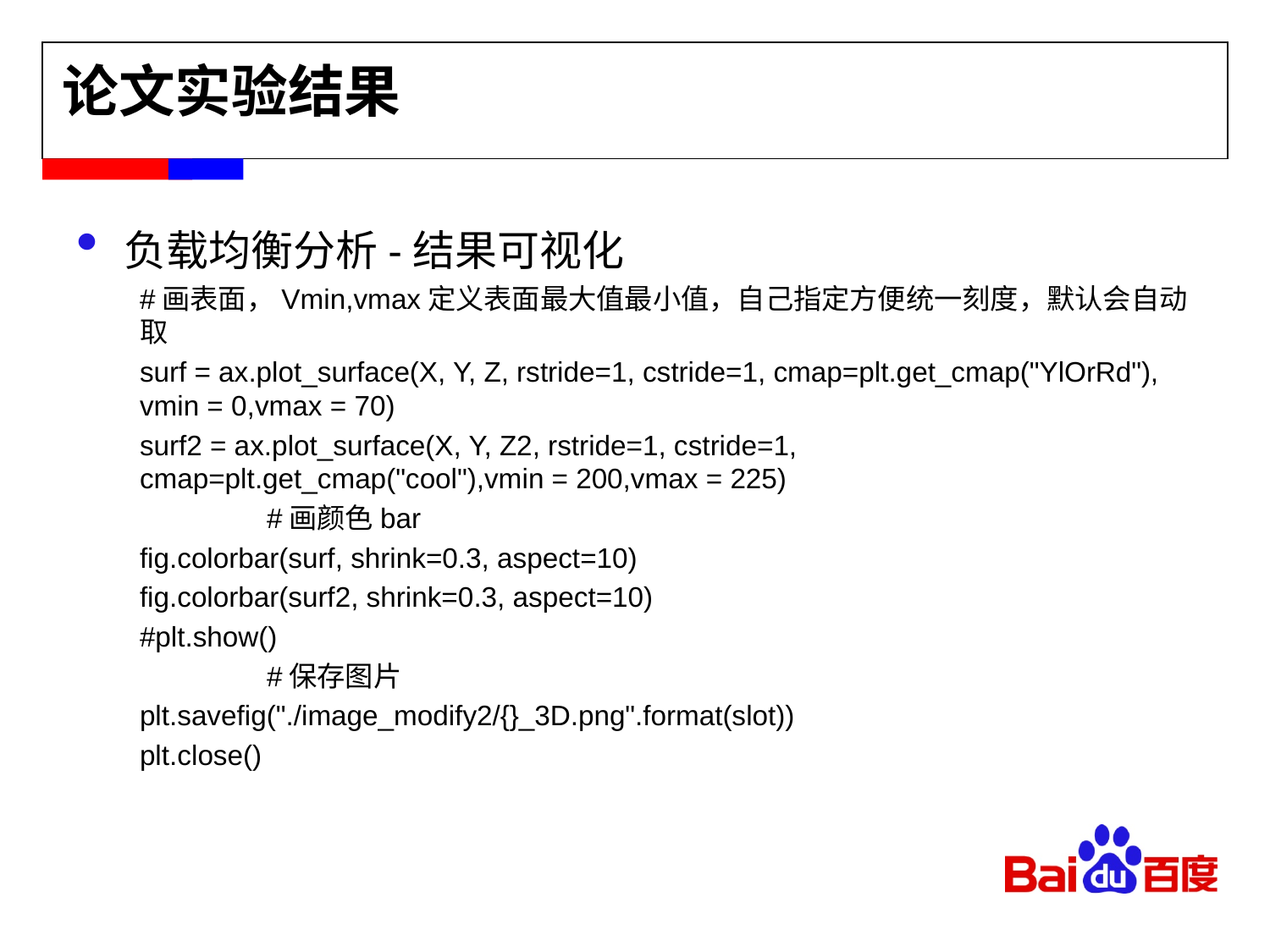

负载均衡分析-结果可视化
#画表面，Vmin,vmax定义表面最大值最小值，自己指定方便统一刻度，默认会自动取
surf = ax.plot_surface(X, Y, Z, rstride=1, cstride=1, cmap=plt.get_cmap("YlOrRd"), vmin = 0,vmax = 70)
surf2 = ax.plot_surface(X, Y, Z2, rstride=1, cstride=1, cmap=plt.get_cmap("cool"),vmin = 200,vmax = 225)
	#画颜色bar
fig.colorbar(surf, shrink=0.3, aspect=10)
fig.colorbar(surf2, shrink=0.3, aspect=10)
#plt.show()
	#保存图片
plt.savefig("./image_modify2/{}_3D.png".format(slot))
plt.close()

论文实验结果